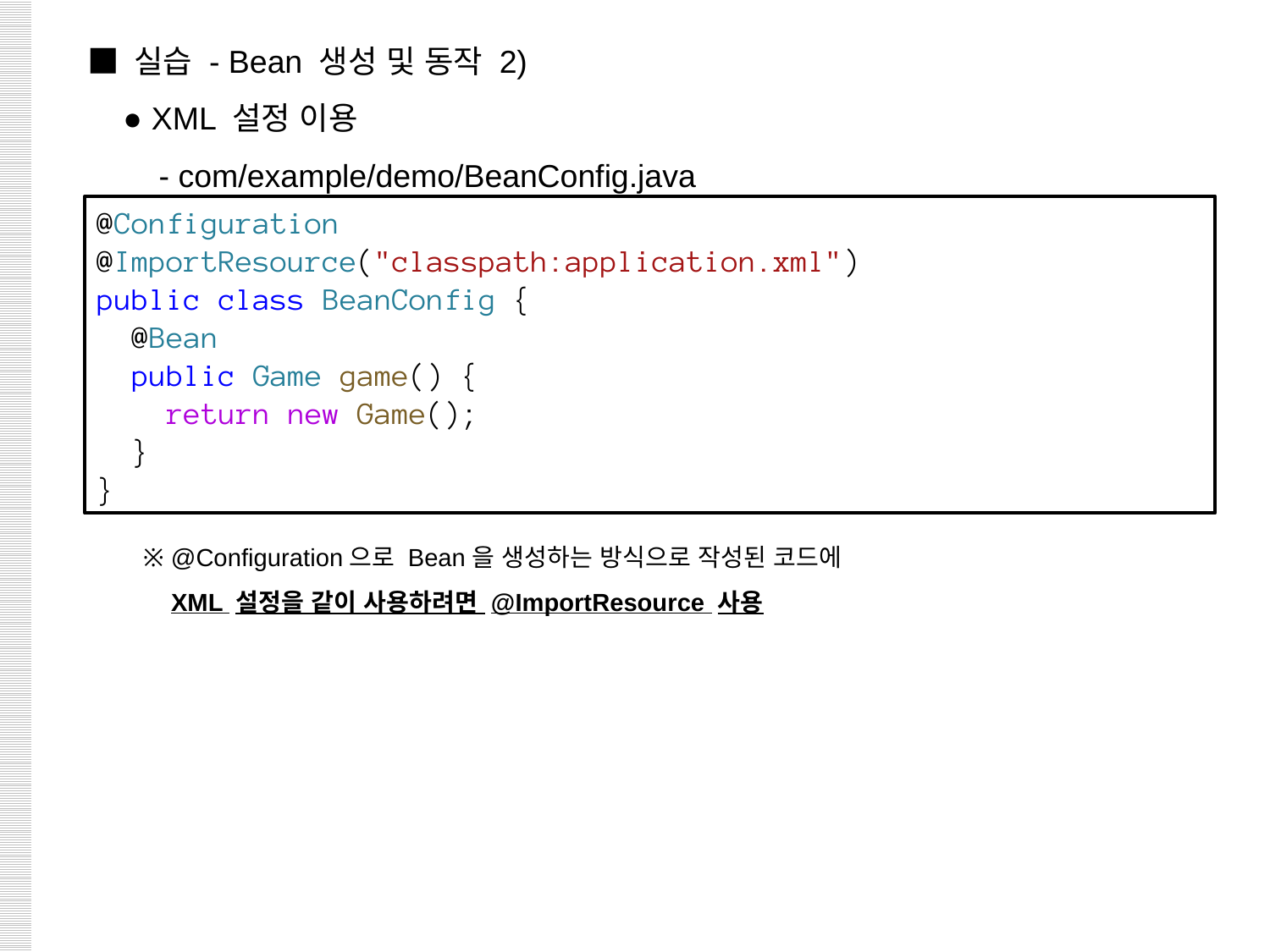

■ 실습 - Bean 생성 및 동작 2)
    ● XML 설정 이용
        - com/example/demo/BeanConfig.java
@Configuration
@ImportResource("classpath:application.xml")
public class BeanConfig {
  @Bean
  public Game game() {
    return new Game();
  }
}
※ @Configuration으로 Bean을 생성하는 방식으로 작성된 코드에
    XML 설정을 같이 사용하려면 @ImportResource 사용